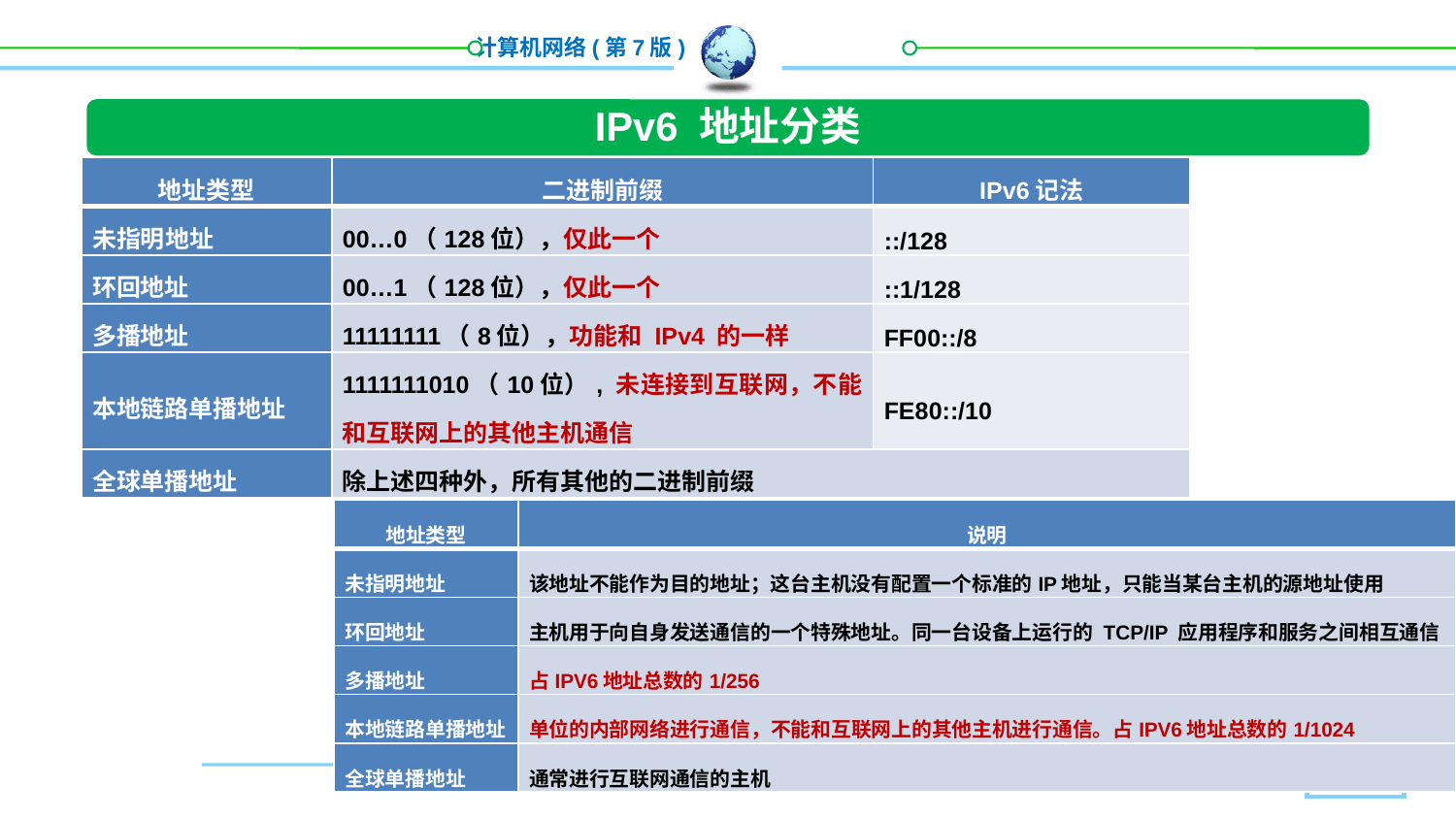

IPv6 地址分类

| 地址类型 | 二进制前缀 | IPv6记法 |
| --- | --- | --- |
| 未指明地址 | 00…0（128位），仅此一个 | ::/128 |
| 环回地址 | 00…1（128位），仅此一个 | ::1/128 |
| 多播地址 | 11111111（8位），功能和 IPv4 的一样 | FF00::/8 |
| 本地链路单播地址 | 1111111010（10位）, 未连接到互联网，不能和互联网上的其他主机通信 | FE80::/10 |
| 全球单播地址 | 除上述四种外，所有其他的二进制前缀 |  |
| 地址类型 | 说明 |
| --- | --- |
| 未指明地址 | 该地址不能作为目的地址；这台主机没有配置一个标准的IP地址，只能当某台主机的源地址使用 |
| 环回地址 | 主机用于向自身发送通信的一个特殊地址。同一台设备上运行的 TCP/IP 应用程序和服务之间相互通信 |
| 多播地址 | 占IPV6地址总数的1/256 |
| 本地链路单播地址 | 单位的内部网络进行通信，不能和互联网上的其他主机进行通信。占IPV6地址总数的1/1024 |
| 全球单播地址 | 通常进行互联网通信的主机 |